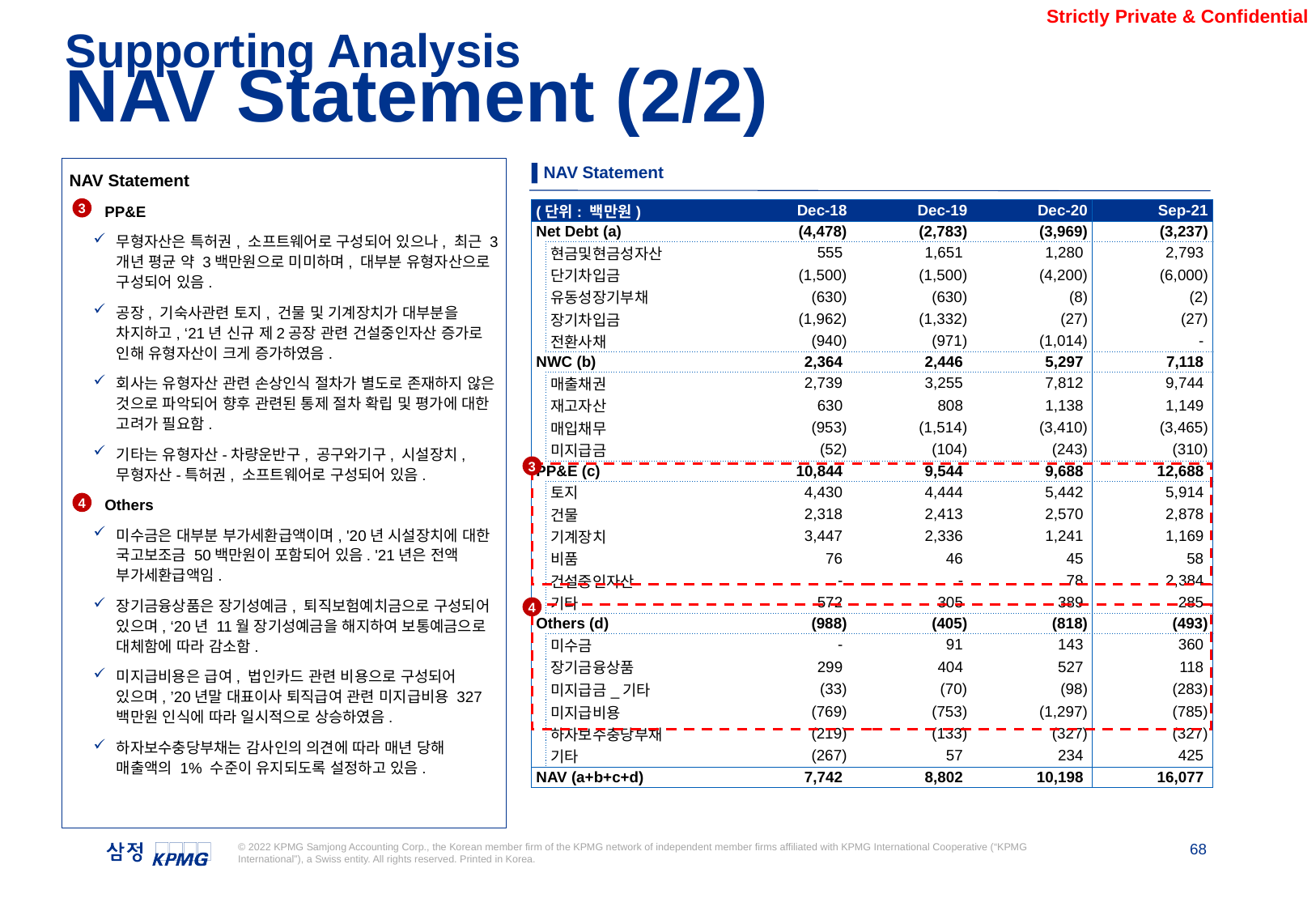

Supporting Analysis
NAV Statement (2/2)
▌NAV Statement

NAV Statement
PP&E
무형자산은 특허권, 소프트웨어로 구성되어 있으나, 최근 3개년 평균 약 3백만원으로 미미하며, 대부분 유형자산으로 구성되어 있음.
공장, 기숙사관련 토지, 건물 및 기계장치가 대부분을 차지하고, ‘21년 신규 제2공장 관련 건설중인자산 증가로 인해 유형자산이 크게 증가하였음.
회사는 유형자산 관련 손상인식 절차가 별도로 존재하지 않은 것으로 파악되어 향후 관련된 통제 절차 확립 및 평가에 대한 고려가 필요함.
기타는 유형자산-차량운반구, 공구와기구, 시설장치, 무형자산-특허권, 소프트웨어로 구성되어 있음.
Others
미수금은 대부분 부가세환급액이며, '20년 시설장치에 대한 국고보조금 50백만원이 포함되어 있음. '21년은 전액 부가세환급액임.
장기금융상품은 장기성예금, 퇴직보험예치금으로 구성되어 있으며, ‘20년 11월 장기성예금을 해지하여 보통예금으로 대체함에 따라 감소함.
미지급비용은 급여, 법인카드 관련 비용으로 구성되어 있으며, ’20년말 대표이사 퇴직급여 관련 미지급비용 327백만원 인식에 따라 일시적으로 상승하였음.
하자보수충당부채는 감사인의 의견에 따라 매년 당해 매출액의 1% 수준이 유지되도록 설정하고 있음.
3
| (단위: 백만원) |  | Dec-18 | Dec-19 | Dec-20 | Sep-21 |
| --- | --- | --- | --- | --- | --- |
| Net Debt (a) |  | (4,478) | (2,783) | (3,969) | (3,237) |
|  | 현금및현금성자산 | 555 | 1,651 | 1,280 | 2,793 |
|  | 단기차입금 | (1,500) | (1,500) | (4,200) | (6,000) |
|  | 유동성장기부채 | (630) | (630) | (8) | (2) |
|  | 장기차입금 | (1,962) | (1,332) | (27) | (27) |
|  | 전환사채 | (940) | (971) | (1,014) | - |
| NWC (b) |  | 2,364 | 2,446 | 5,297 | 7,118 |
|  | 매출채권 | 2,739 | 3,255 | 7,812 | 9,744 |
|  | 재고자산 | 630 | 808 | 1,138 | 1,149 |
|  | 매입채무 | (953) | (1,514) | (3,410) | (3,465) |
|  | 미지급금 | (52) | (104) | (243) | (310) |
| PP&E (c) |  | 10,844 | 9,544 | 9,688 | 12,688 |
|  | 토지 | 4,430 | 4,444 | 5,442 | 5,914 |
|  | 건물 | 2,318 | 2,413 | 2,570 | 2,878 |
|  | 기계장치 | 3,447 | 2,336 | 1,241 | 1,169 |
|  | 비품 | 76 | 46 | 45 | 58 |
|  | 건설중인자산 | - | - | 78 | 2,384 |
|  | 기타 | 572 | 305 | 389 | 285 |
| Others (d) |  | (988) | (405) | (818) | (493) |
|  | 미수금 | - | 91 | 143 | 360 |
|  | 장기금융상품 | 299 | 404 | 527 | 118 |
|  | 미지급금\_기타 | (33) | (70) | (98) | (283) |
|  | 미지급비용 | (769) | (753) | (1,297) | (785) |
|  | 하자보수충당부채 | (219) | (133) | (327) | (327) |
|  | 기타 | (267) | 57 | 234 | 425 |
| NAV (a+b+c+d) |  | 7,742 | 8,802 | 10,198 | 16,077 |
3

4
4